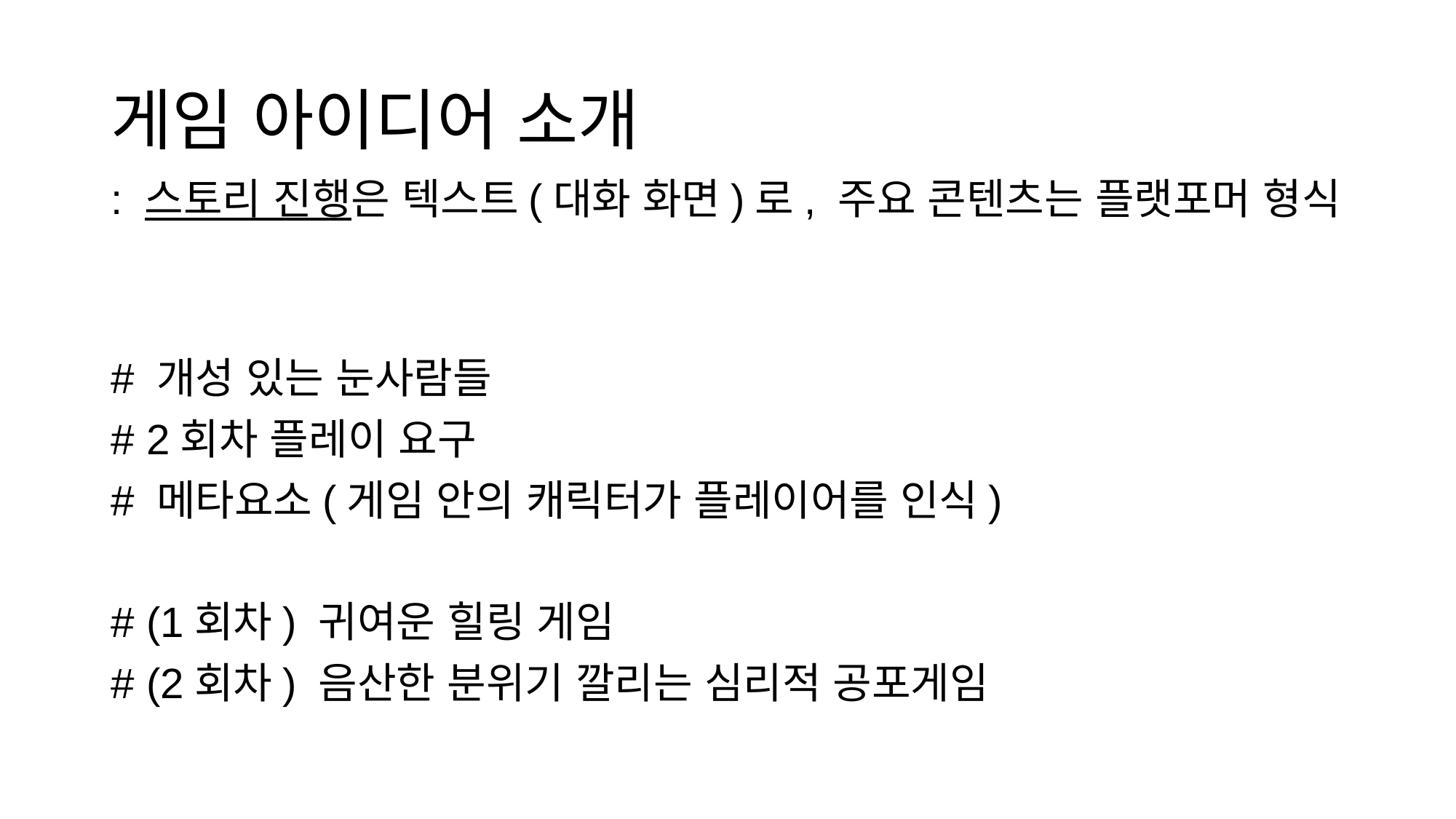

# 게임 아이디어 소개
: 스토리 진행은 텍스트(대화 화면)로, 주요 콘텐츠는 플랫포머 형식
# 개성 있는 눈사람들
# 2회차 플레이 요구
# 메타요소(게임 안의 캐릭터가 플레이어를 인식)

# (1회차) 귀여운 힐링 게임
# (2회차) 음산한 분위기 깔리는 심리적 공포게임